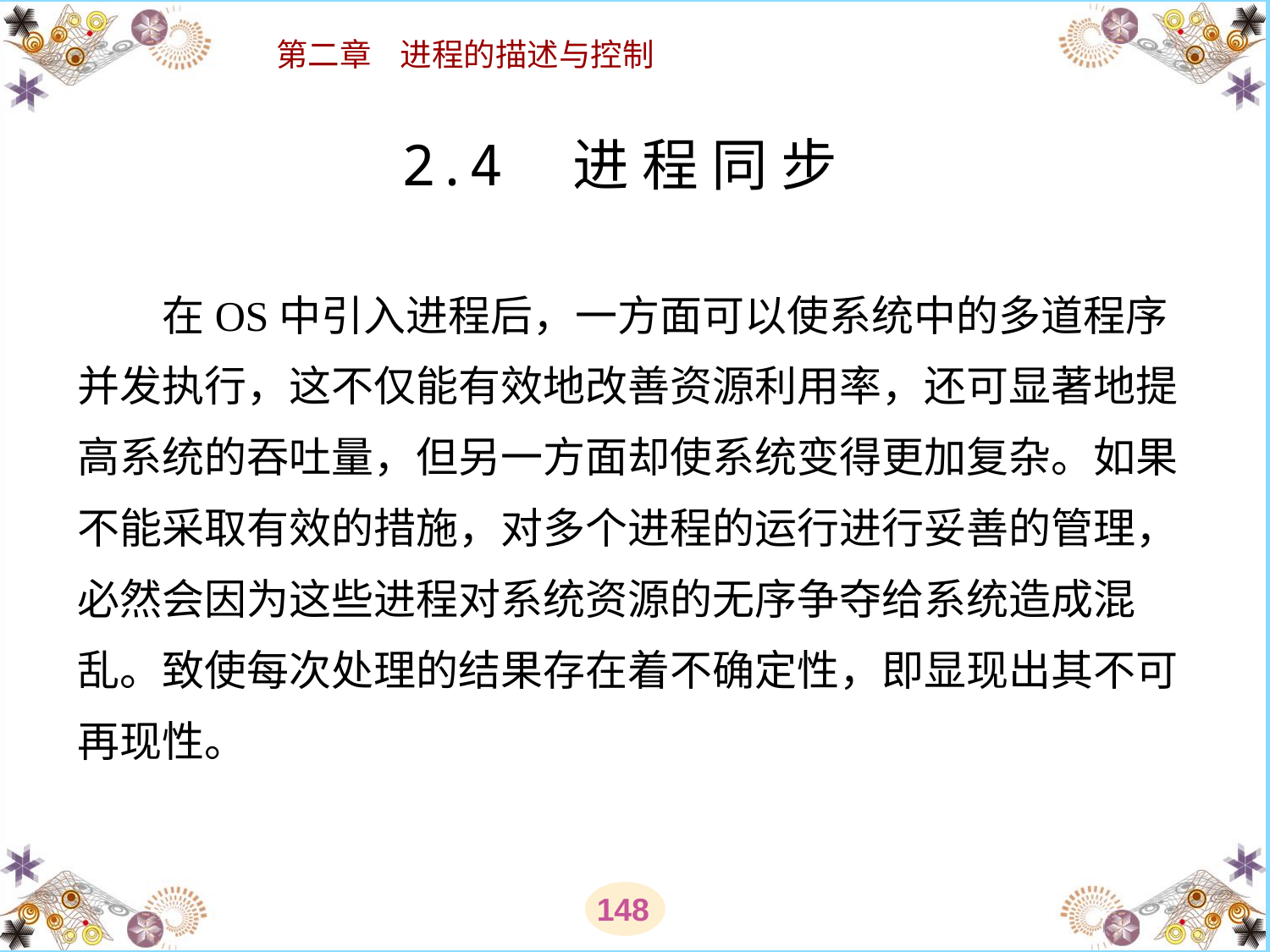

# 2.4　进 程 同 步 　　在OS中引入进程后，一方面可以使系统中的多道程序并发执行，这不仅能有效地改善资源利用率，还可显著地提高系统的吞吐量，但另一方面却使系统变得更加复杂。如果不能采取有效的措施，对多个进程的运行进行妥善的管理，必然会因为这些进程对系统资源的无序争夺给系统造成混乱。致使每次处理的结果存在着不确定性，即显现出其不可再现性。